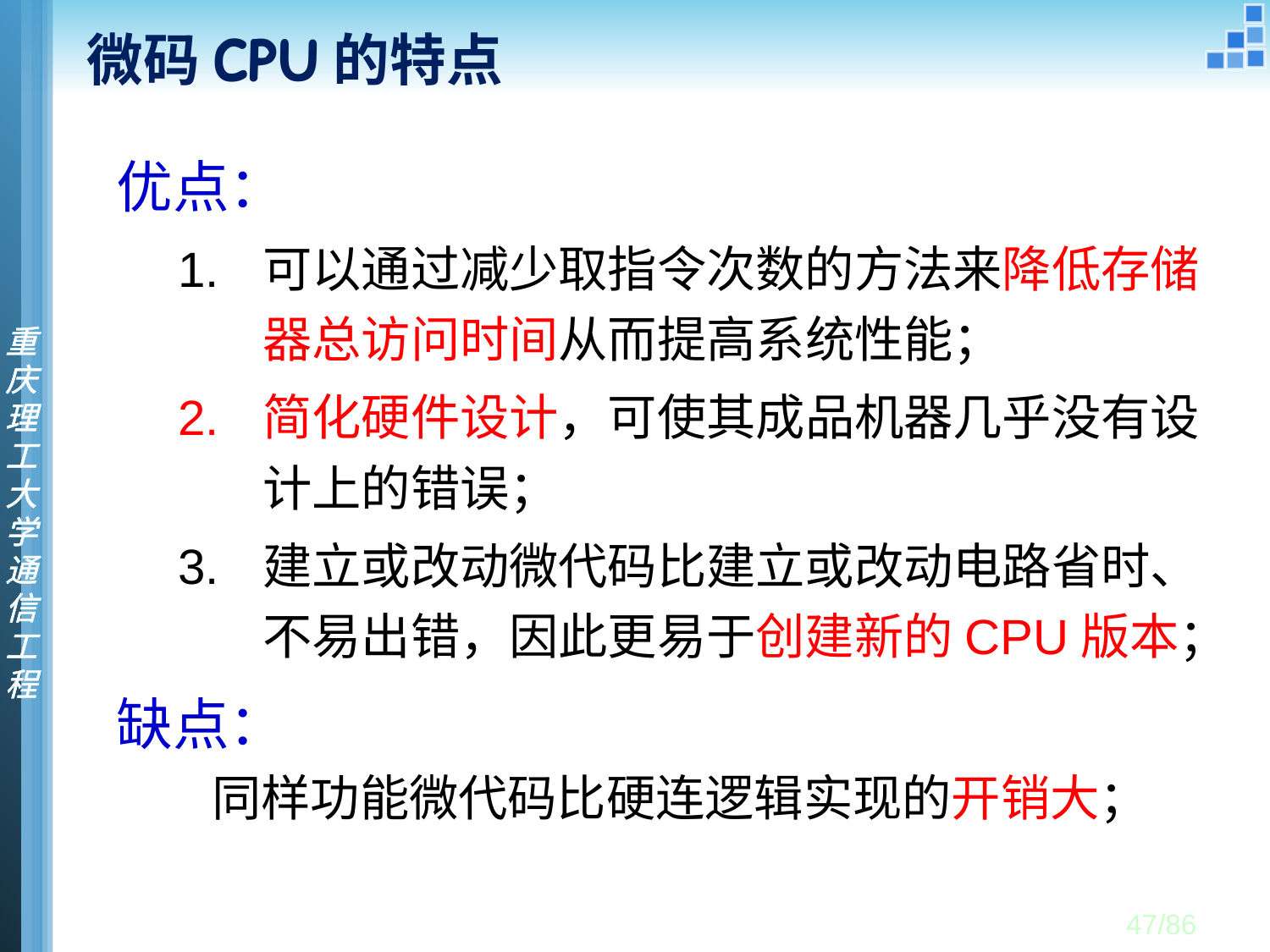

# 微码CPU的特点
优点：
可以通过减少取指令次数的方法来降低存储器总访问时间从而提高系统性能；
简化硬件设计，可使其成品机器几乎没有设计上的错误；
建立或改动微代码比建立或改动电路省时、不易出错，因此更易于创建新的CPU版本；
缺点：
  同样功能微代码比硬连逻辑实现的开销大；
47/86